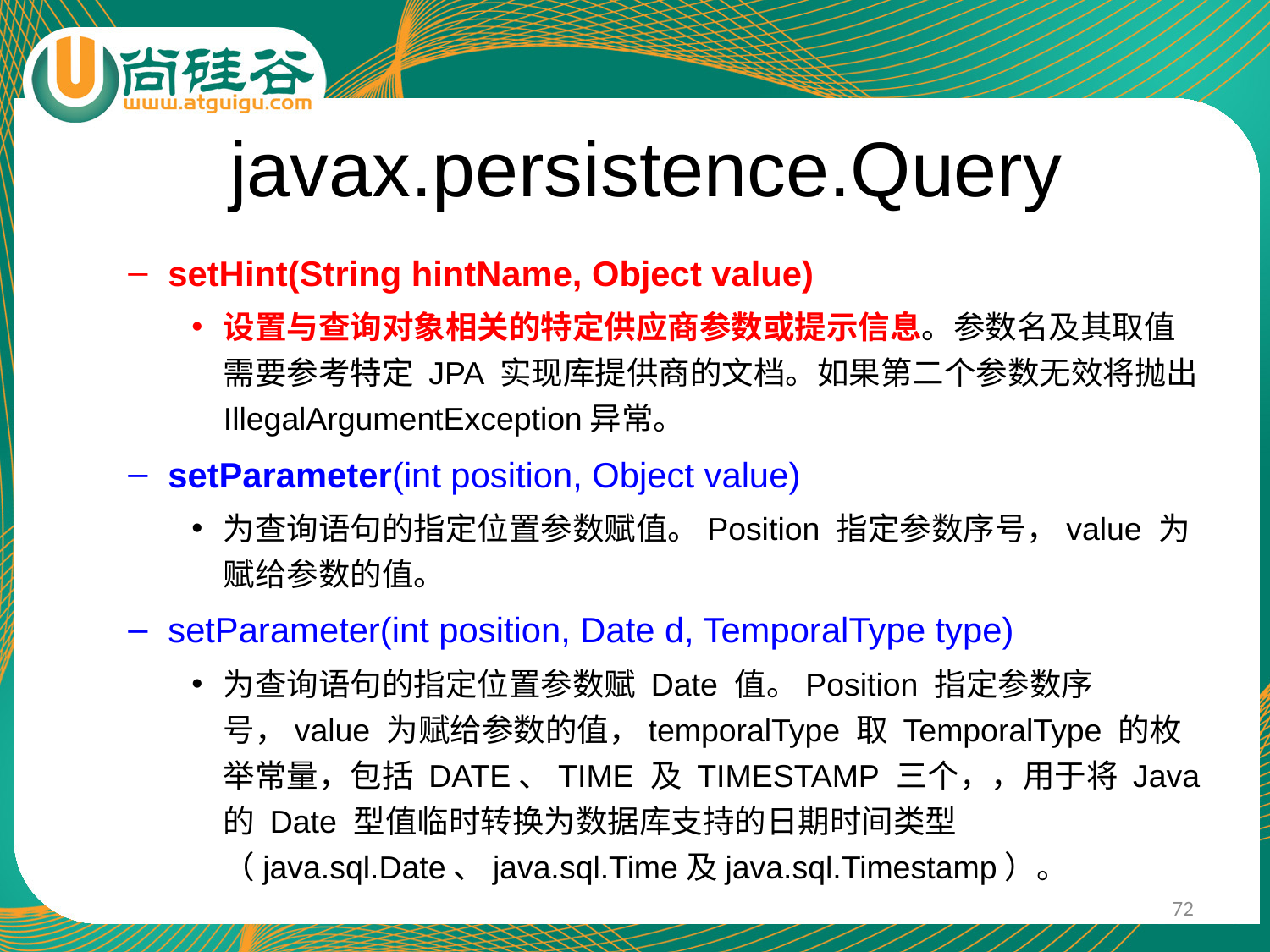

# javax.persistence.Query
setHint(String hintName, Object value)
设置与查询对象相关的特定供应商参数或提示信息。参数名及其取值需要参考特定 JPA 实现库提供商的文档。如果第二个参数无效将抛出IllegalArgumentException异常。
setParameter(int position, Object value)
为查询语句的指定位置参数赋值。Position 指定参数序号，value 为赋给参数的值。
setParameter(int position, Date d, TemporalType type)
为查询语句的指定位置参数赋 Date 值。Position 指定参数序号，value 为赋给参数的值，temporalType 取 TemporalType 的枚举常量，包括 DATE、TIME 及 TIMESTAMP 三个，，用于将 Java 的 Date 型值临时转换为数据库支持的日期时间类型（java.sql.Date、java.sql.Time及java.sql.Timestamp）。
72